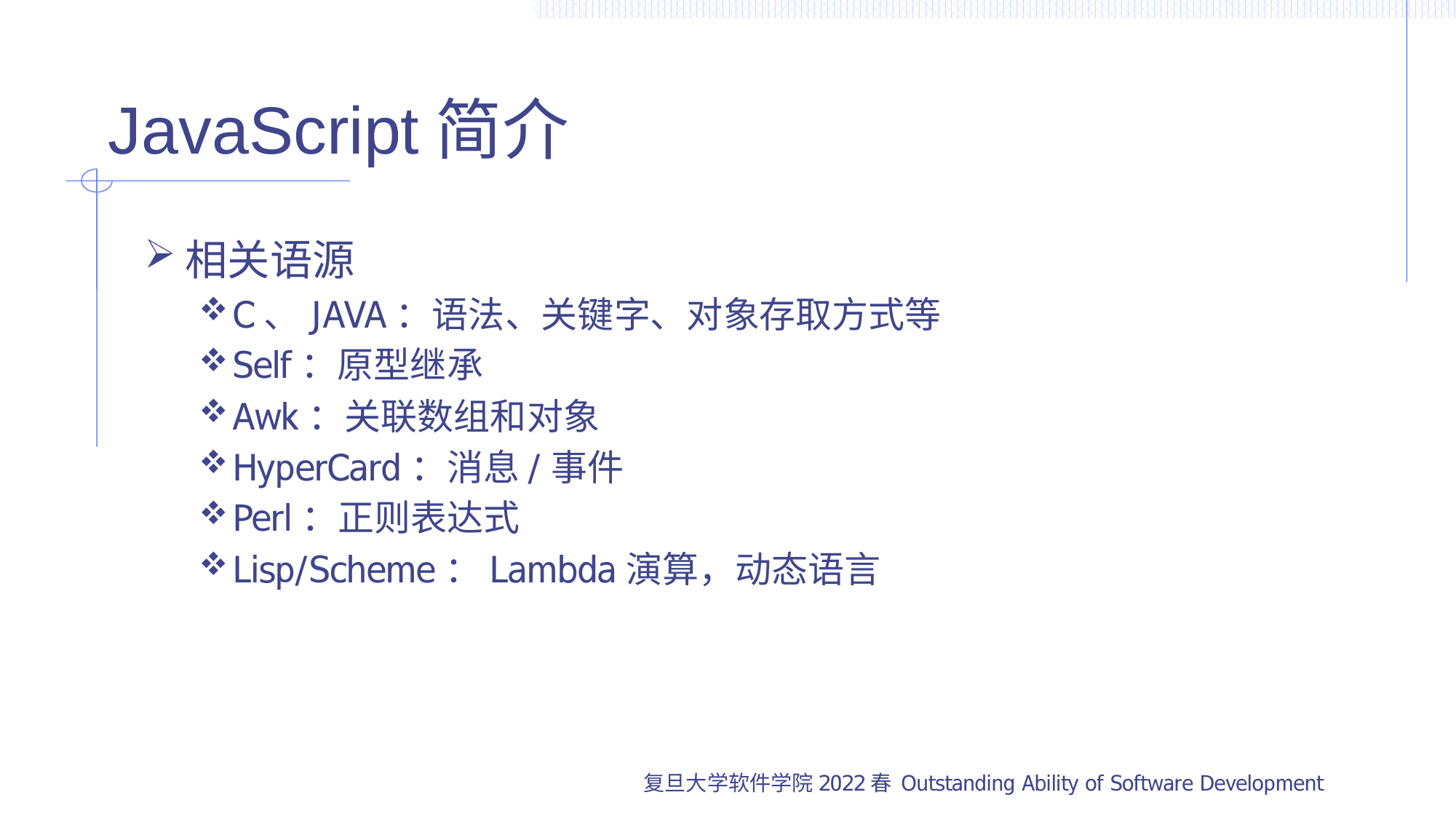

# JavaScript简介
相关语源
C、JAVA：语法、关键字、对象存取方式等
Self：原型继承
Awk：关联数组和对象
HyperCard：消息/事件
Perl：正则表达式
Lisp/Scheme：Lambda演算，动态语言